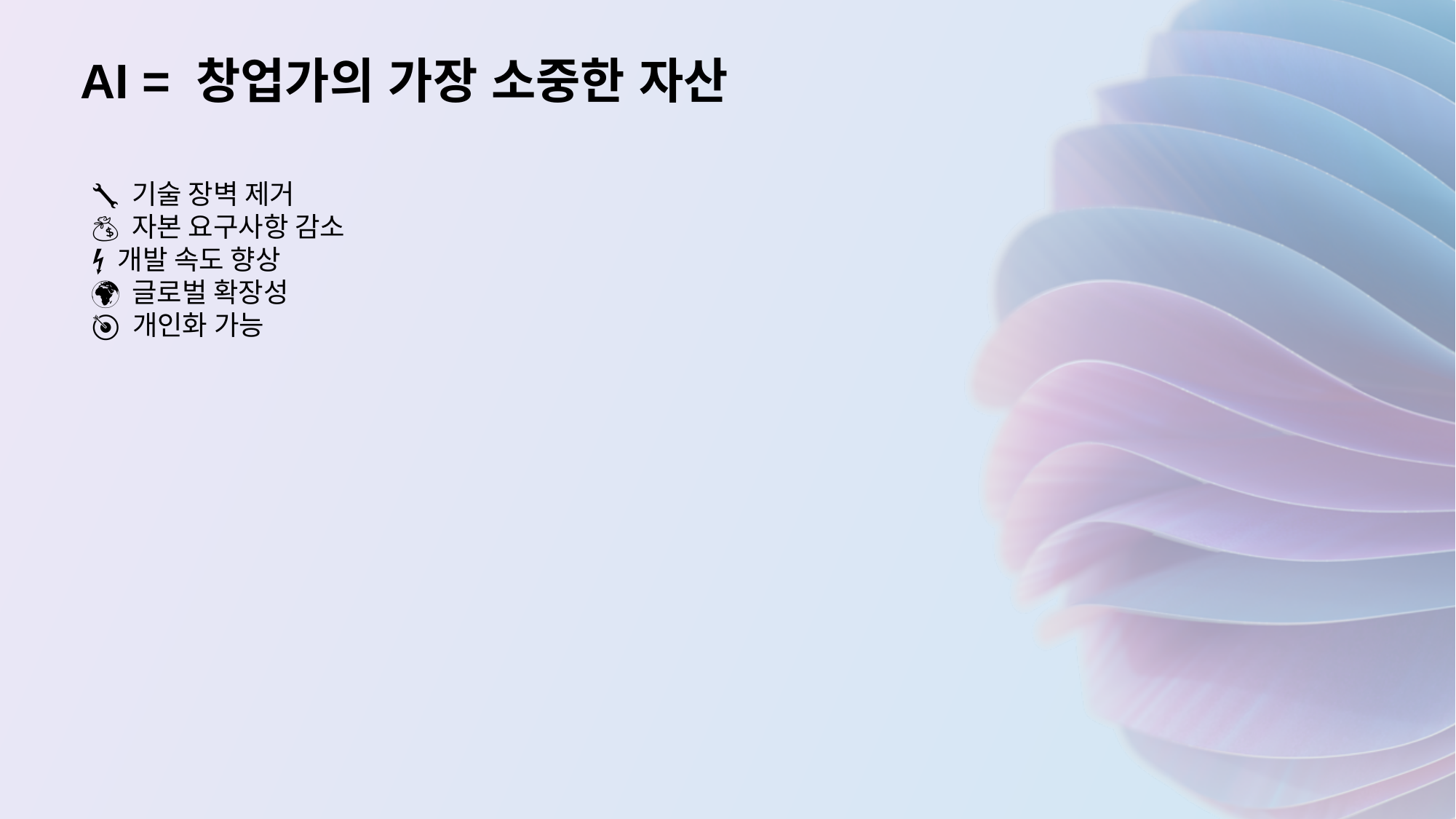

AI = 창업가의 가장 소중한 자산
🔧 기술 장벽 제거
💰 자본 요구사항 감소
⚡ 개발 속도 향상
🌍 글로벌 확장성
🎯 개인화 가능